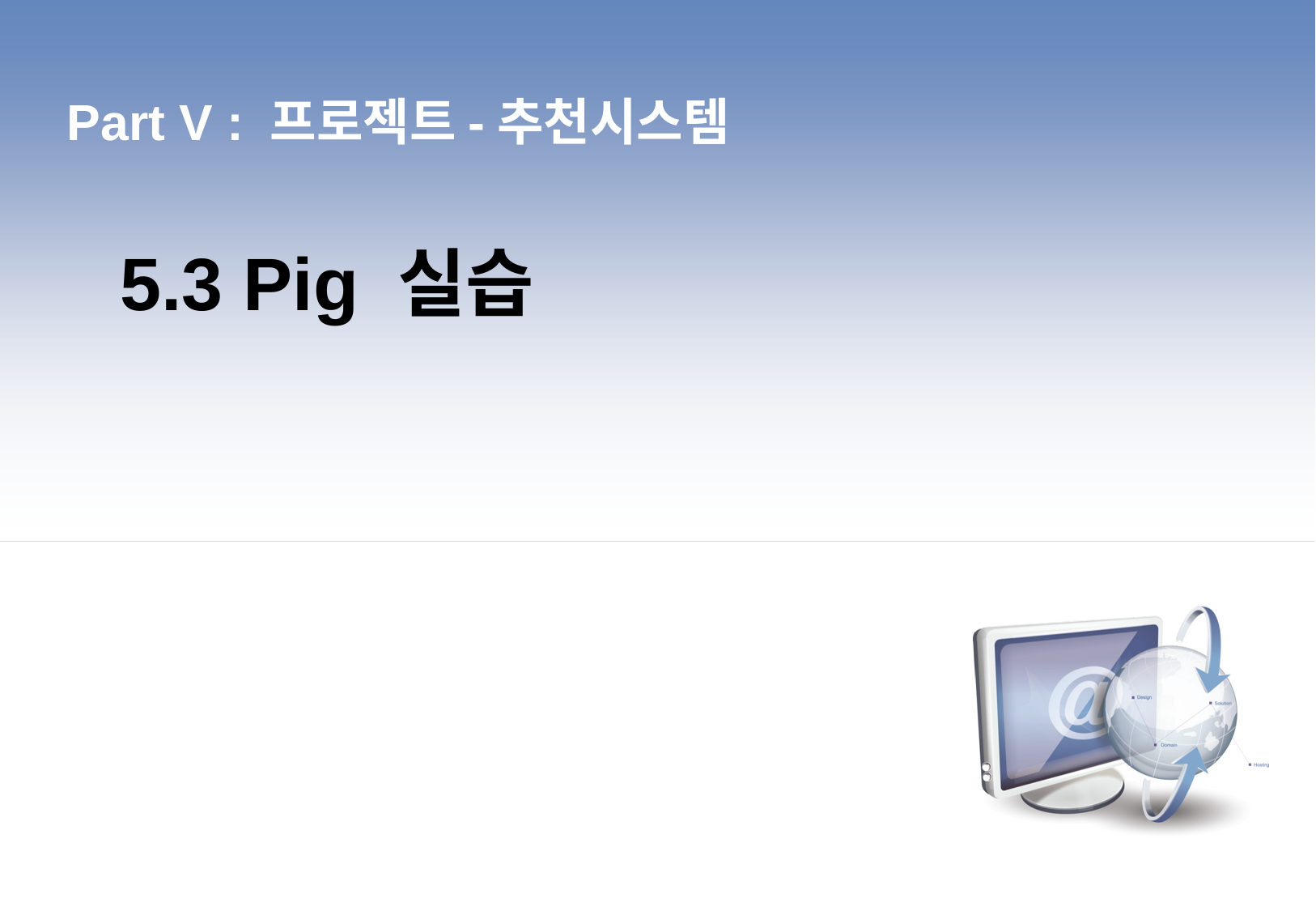

Part V : 프로젝트-추천시스템
5.3 Pig 실습